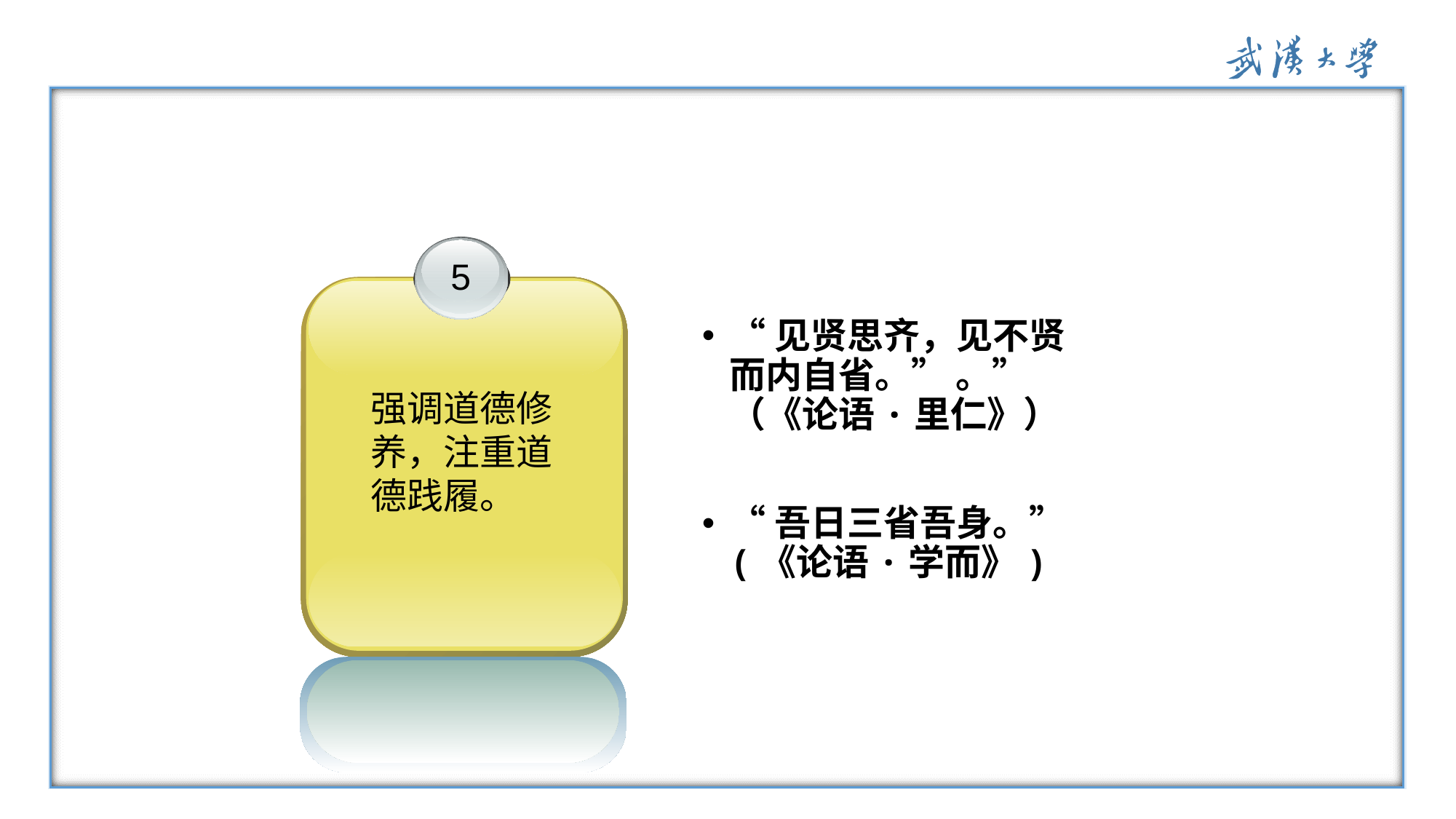

5

强调道德修养，注重道德践履。

“见贤思齐，见不贤而内自省。” 。”（《论语·里仁》）

“吾日三省吾身。” (《论语·学而》)